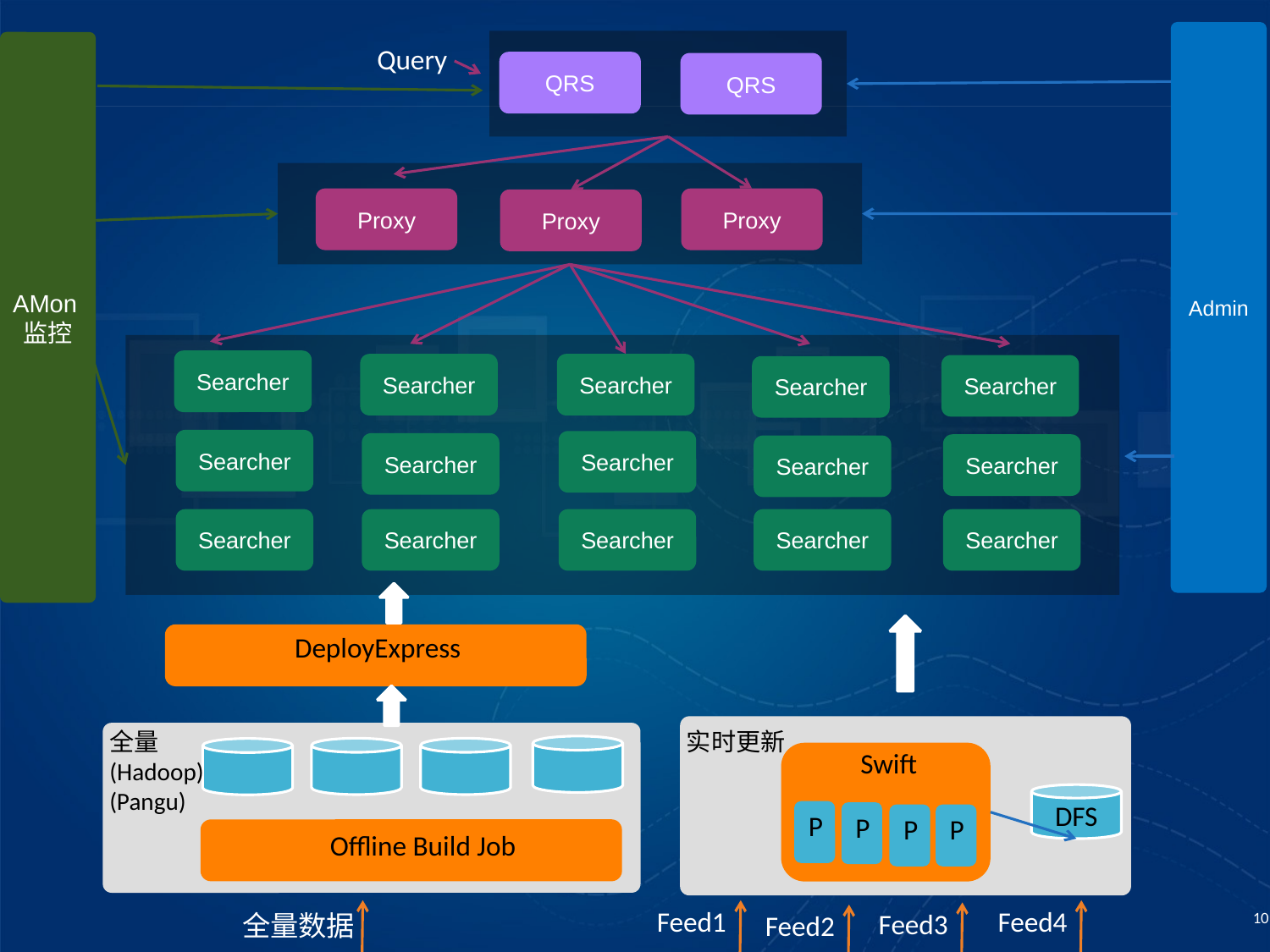

Admin

AMon监控
Query
QRS
QRS

Proxy
Proxy
Proxy

Searcher
Searcher
Searcher
Searcher
Searcher
Searcher
Searcher
Searcher
Searcher
Searcher
Searcher
Searcher
Searcher
Searcher
Searcher

DeployExpress

实时更新
全量
(Hadoop)
(Pangu)

Swift
P
P

P
P

DFS
Offline Build Job
Feed4
Feed1
Feed3
全量数据
Feed2
10